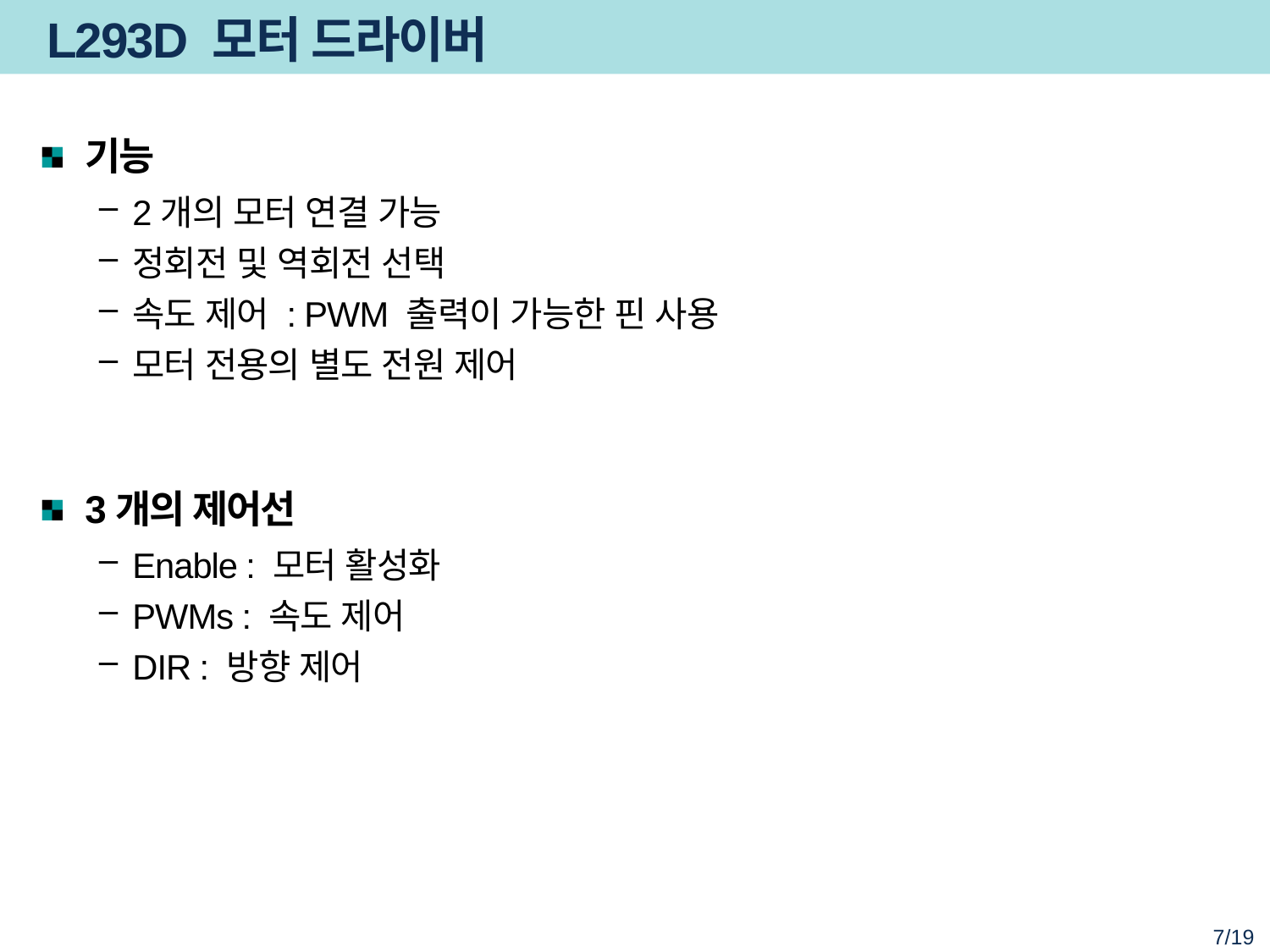

# L293D 모터 드라이버
기능
2개의 모터 연결 가능
정회전 및 역회전 선택
속도 제어 : PWM 출력이 가능한 핀 사용
모터 전용의 별도 전원 제어
3개의 제어선
Enable : 모터 활성화
PWMs : 속도 제어
DIR : 방향 제어